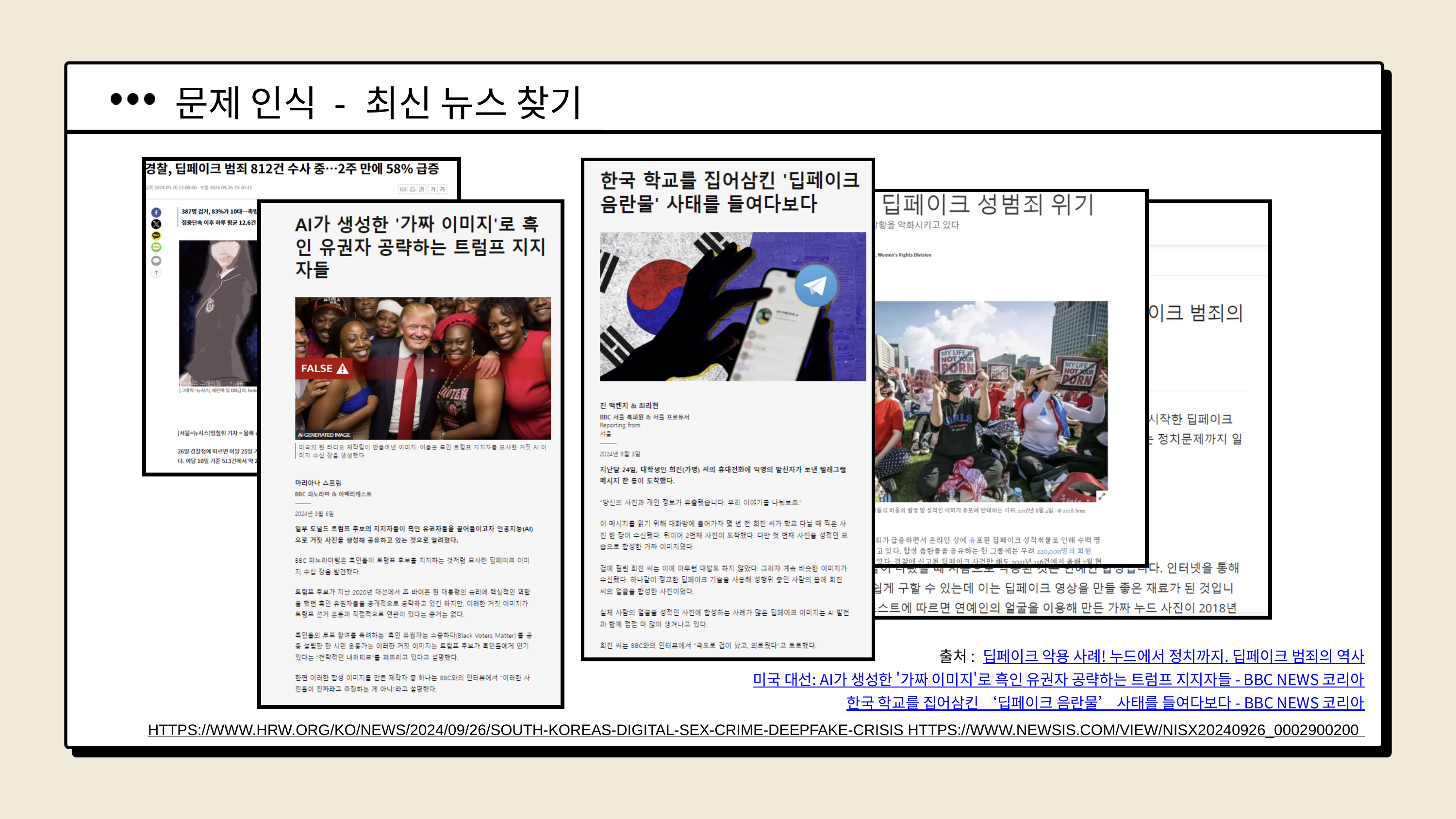

문제 인식 - 최신 뉴스 찾기

출처: 딥페이크 악용 사례! 누드에서 정치까지. 딥페이크 범죄의 역사
미국 대선: AI가 생성한 '가짜 이미지'로 흑인 유권자 공략하는 트럼프 지지자들 - BBC NEWS 코리아
한국 학교를 집어삼킨 ‘딥페이크 음란물’ 사태를 들여다보다 - BBC NEWS 코리아
HTTPS://WWW.HRW.ORG/KO/NEWS/2024/09/26/SOUTH-KOREAS-DIGITAL-SEX-CRIME-DEEPFAKE-CRISIS HTTPS://WWW.NEWSIS.COM/VIEW/NISX20240926_0002900200